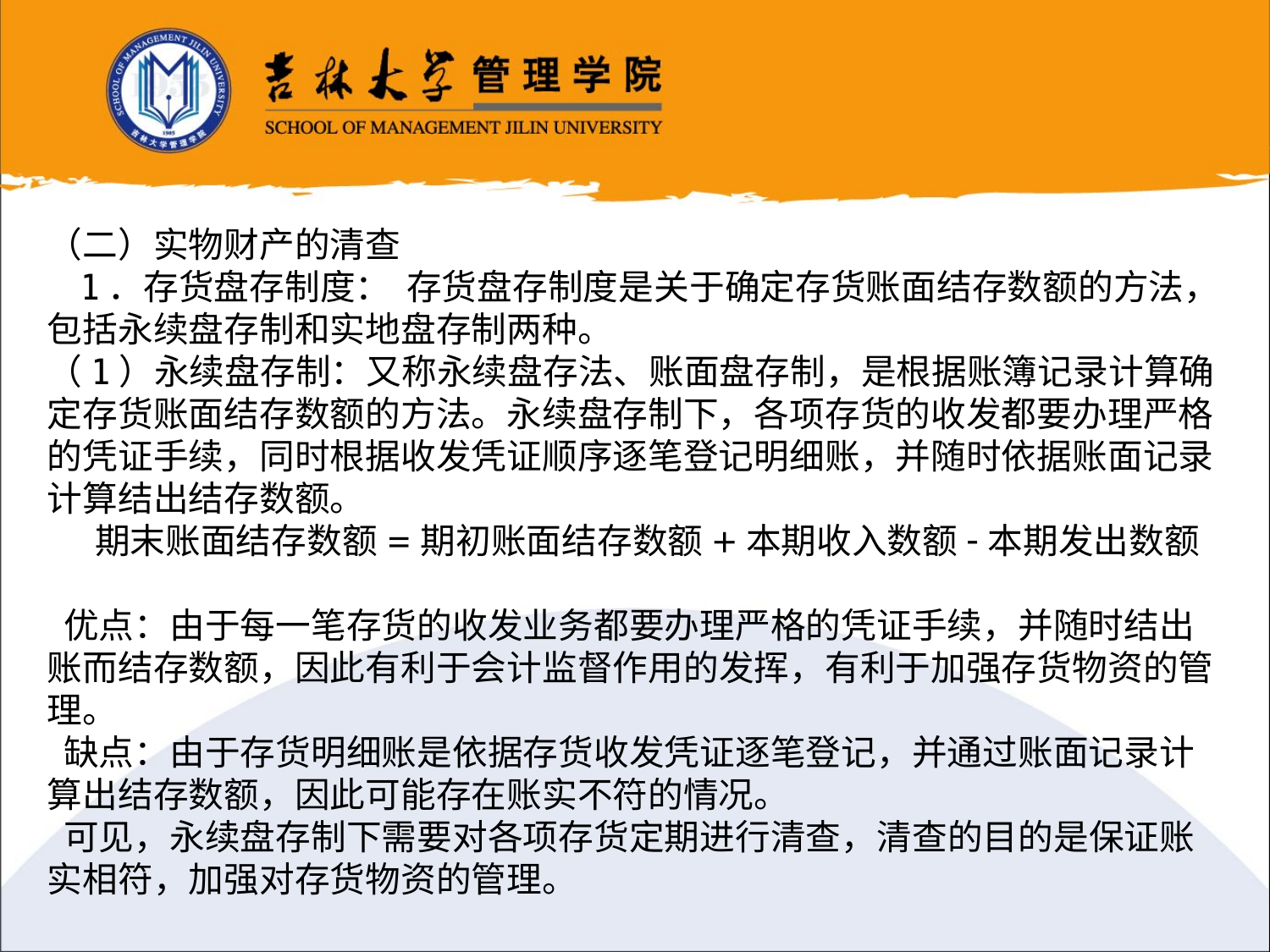

（二）实物财产的清查
   1．存货盘存制度：  存货盘存制度是关于确定存货账面结存数额的方法，包括永续盘存制和实地盘存制两种。
（1）永续盘存制：又称永续盘存法、账面盘存制，是根据账簿记录计算确定存货账面结存数额的方法。永续盘存制下，各项存货的收发都要办理严格的凭证手续，同时根据收发凭证顺序逐笔登记明细账，并随时依据账面记录计算结出结存数额。
     期末账面结存数额=期初账面结存数额+本期收入数额-本期发出数额

 优点：由于每一笔存货的收发业务都要办理严格的凭证手续，并随时结出账而结存数额，因此有利于会计监督作用的发挥，有利于加强存货物资的管理。
 缺点：由于存货明细账是依据存货收发凭证逐笔登记，并通过账面记录计算出结存数额，因此可能存在账实不符的情况。
 可见，永续盘存制下需要对各项存货定期进行清查，清查的目的是保证账实相符，加强对存货物资的管理。

156